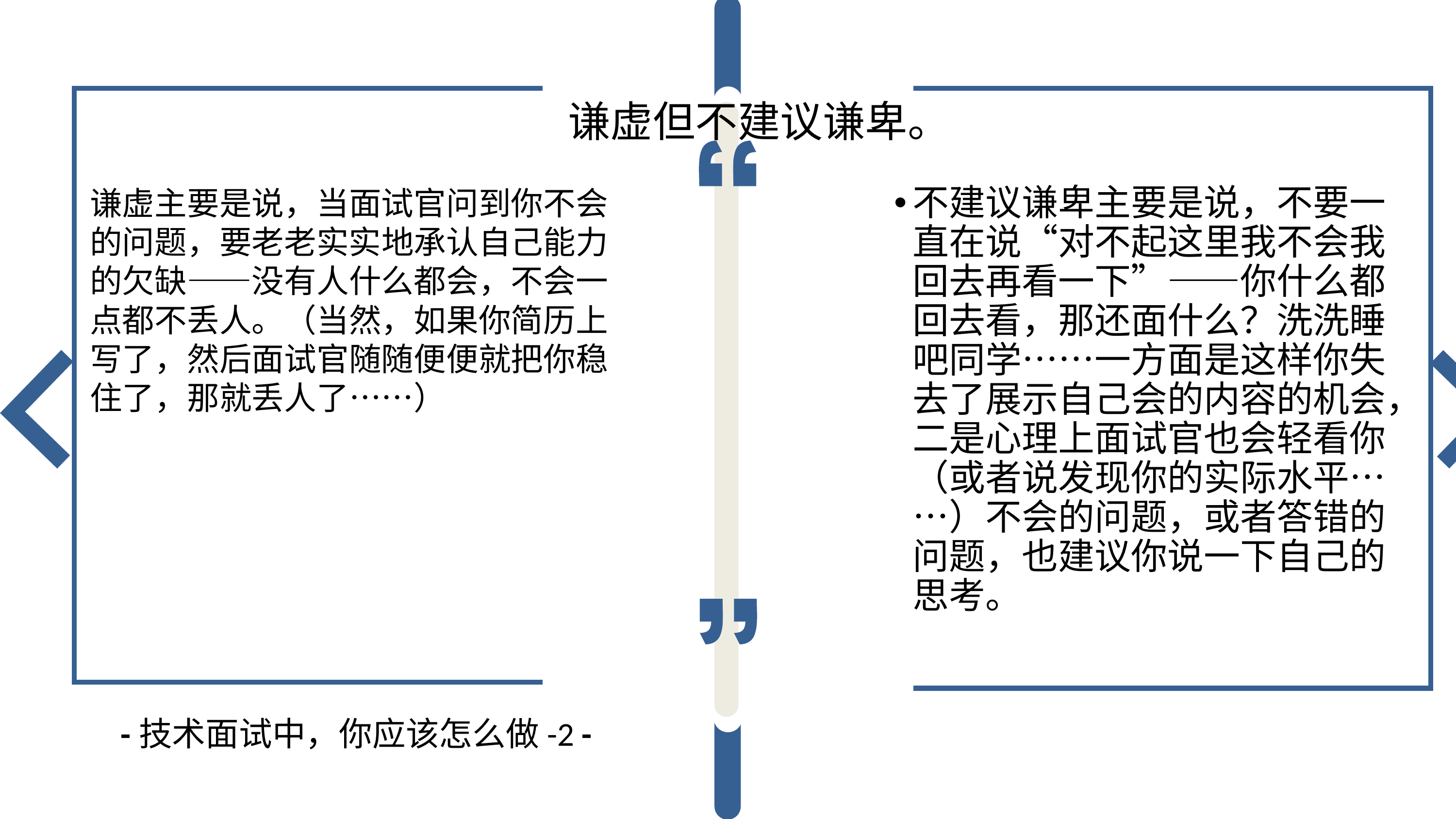

谦虚但不建议谦卑。

不建议谦卑主要是说，不要一直在说“对不起这里我不会我回去再看一下”——你什么都回去看，那还面什么？洗洗睡吧同学……一方面是这样你失去了展示自己会的内容的机会，二是心理上面试官也会轻看你（或者说发现你的实际水平……）不会的问题，或者答错的问题，也建议你说一下自己的思考。

谦虚主要是说，当面试官问到你不会的问题，要老老实实地承认自己能力的欠缺——没有人什么都会，不会一点都不丢人。（当然，如果你简历上写了，然后面试官随随便便就把你稳住了，那就丢人了……）

-技术面试中，你应该怎么做-2 -